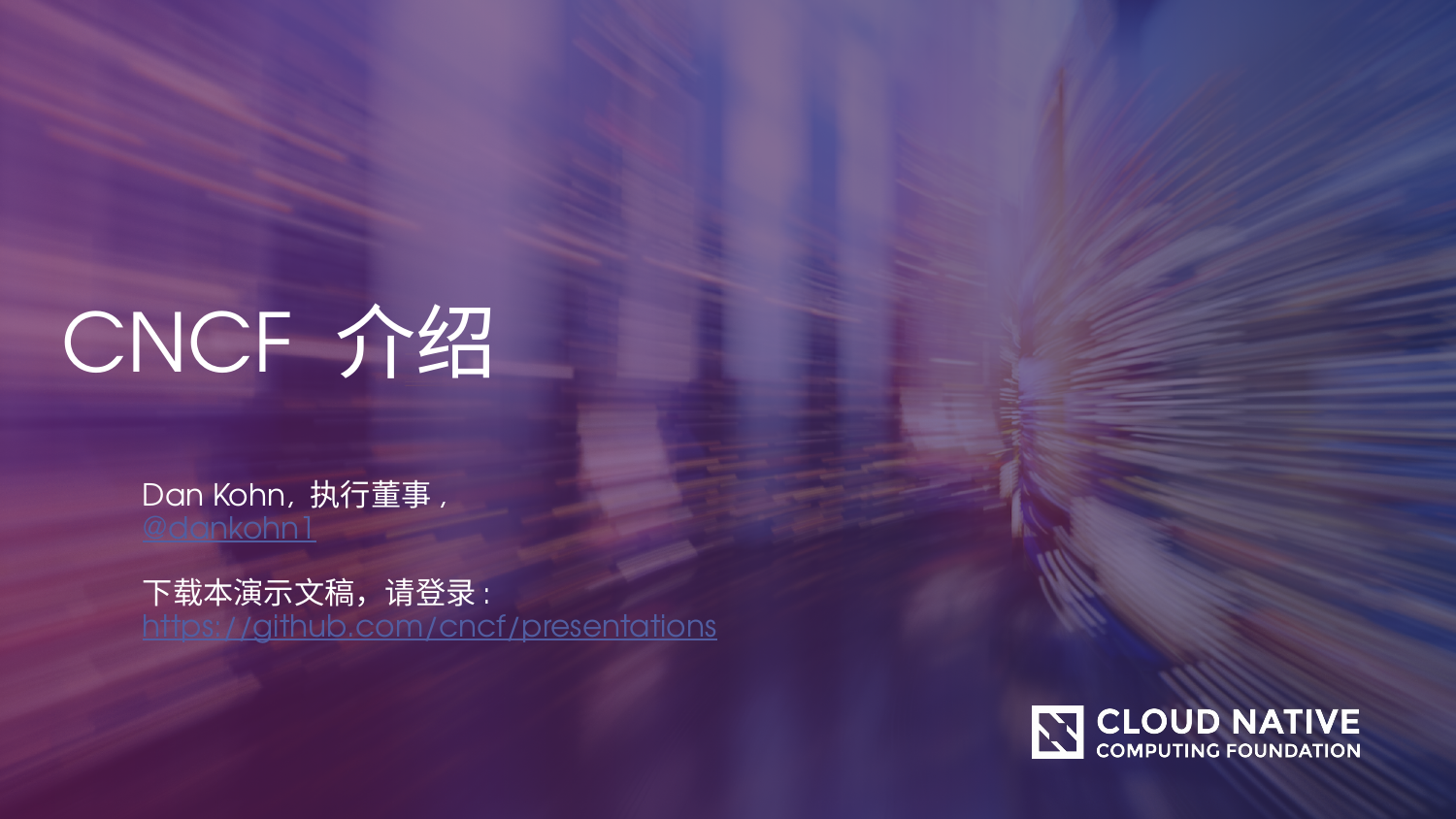

CNCF 介绍

Dan Kohn, 执行董事,
@dankohn1

下载本演示文稿，请登录:
https://github.com/cncf/presentations